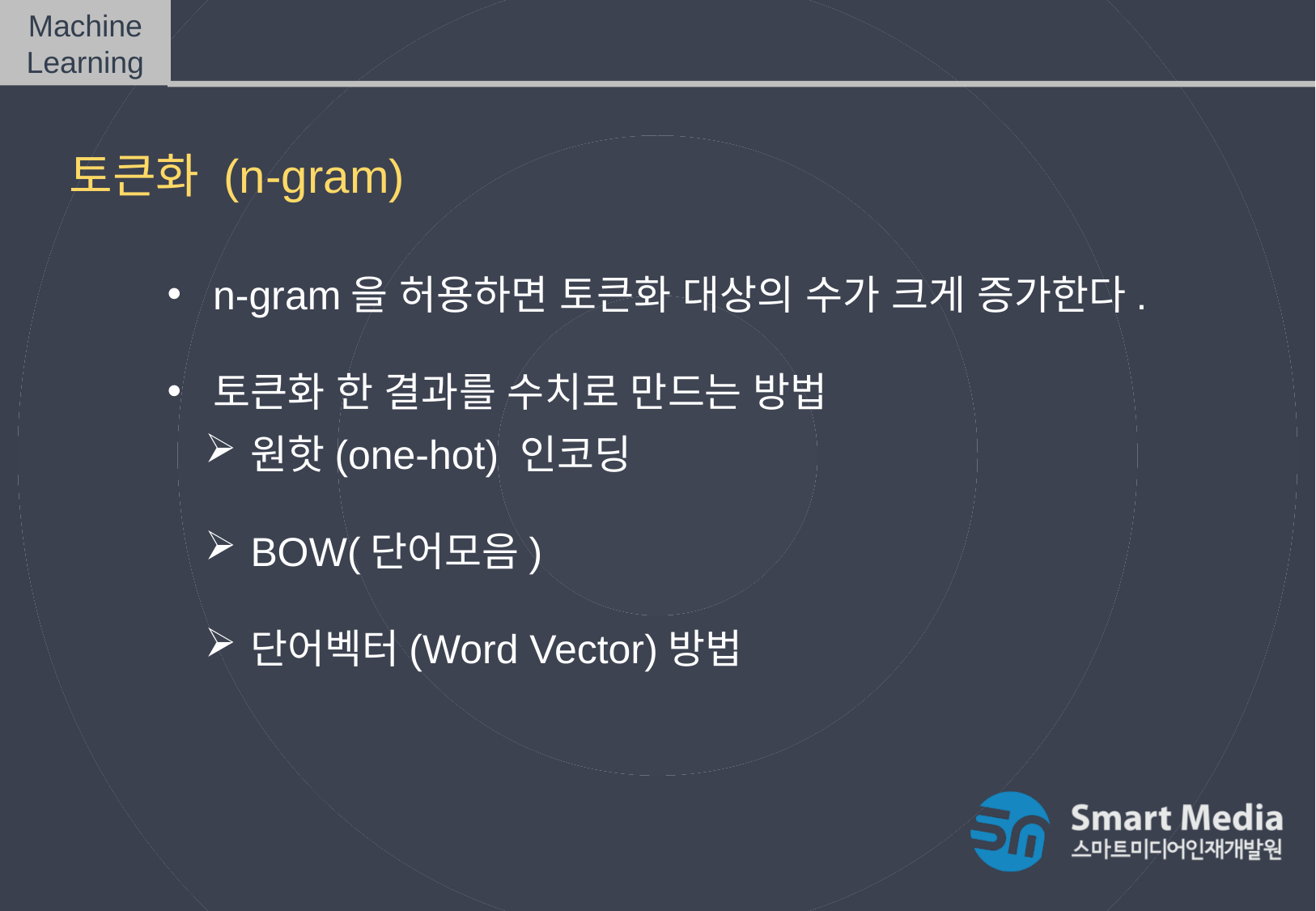

Machine Learning
텍스트마이닝(Text mining)

토큰화 (n-gram)
n-gram을 허용하면 토큰화 대상의 수가 크게 증가한다.

토큰화 한 결과를 수치로 만드는 방법
원핫(one-hot) 인코딩

BOW(단어모음)

단어벡터(Word Vector)방법